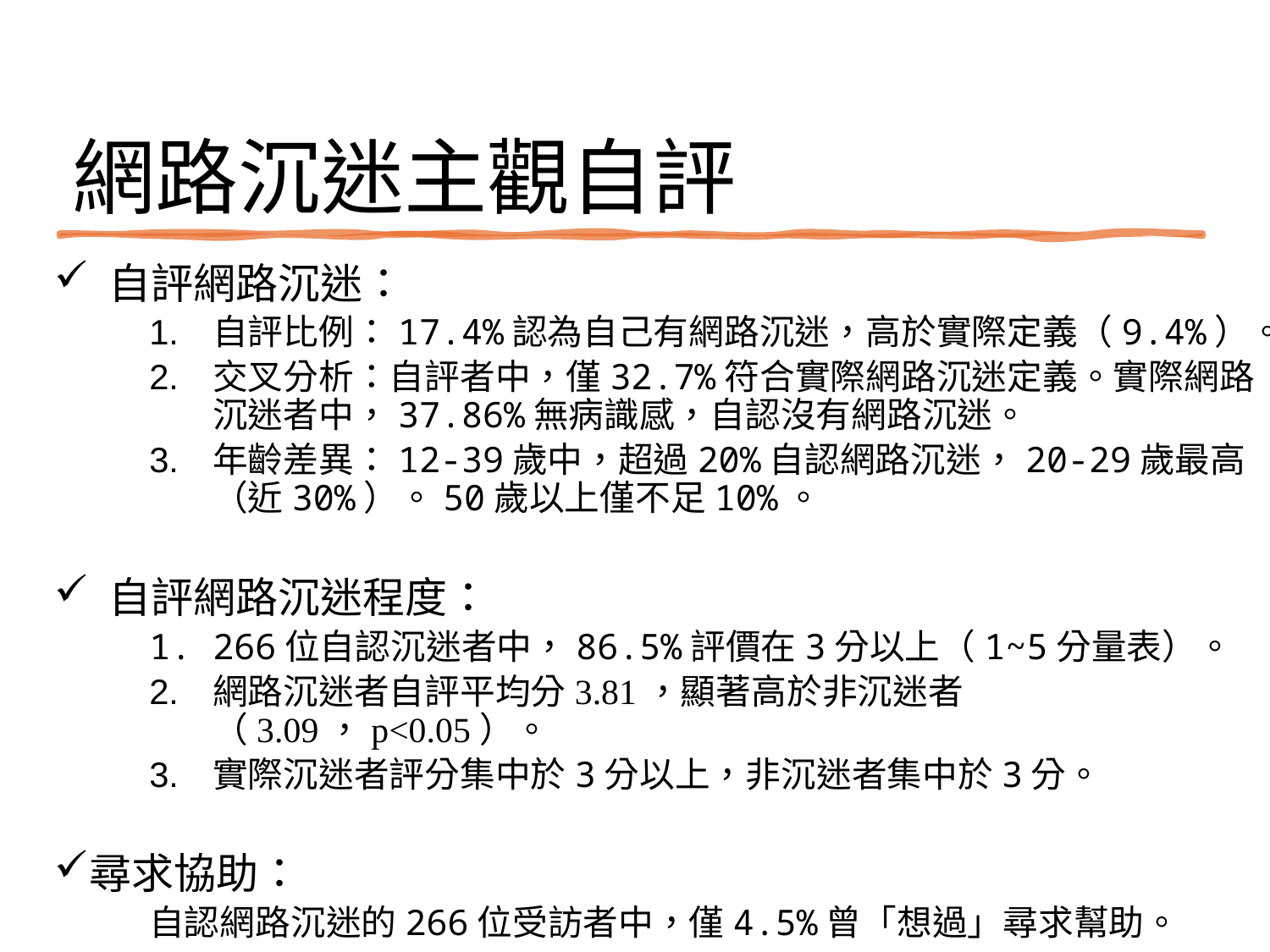

網路沉迷主觀自評

 自評網路沉迷：
自評比例：17.4%認為自己有網路沉迷，高於實際定義（9.4%）。
交叉分析：自評者中，僅32.7%符合實際網路沉迷定義。實際網路沉迷者中，37.86%無病識感，自認沒有網路沉迷。
年齡差異：12-39歲中，超過20%自認網路沉迷，20-29歲最高（近30%）。50歲以上僅不足10%。

 自評網路沉迷程度：
266位自認沉迷者中，86.5%評價在3分以上（1~5分量表）。
網路沉迷者自評平均分3.81，顯著高於非沉迷者（3.09，p<0.05）。
實際沉迷者評分集中於3分以上，非沉迷者集中於3分。

尋求協助：
自認網路沉迷的266位受訪者中，僅4.5%曾「想過」尋求幫助。

13